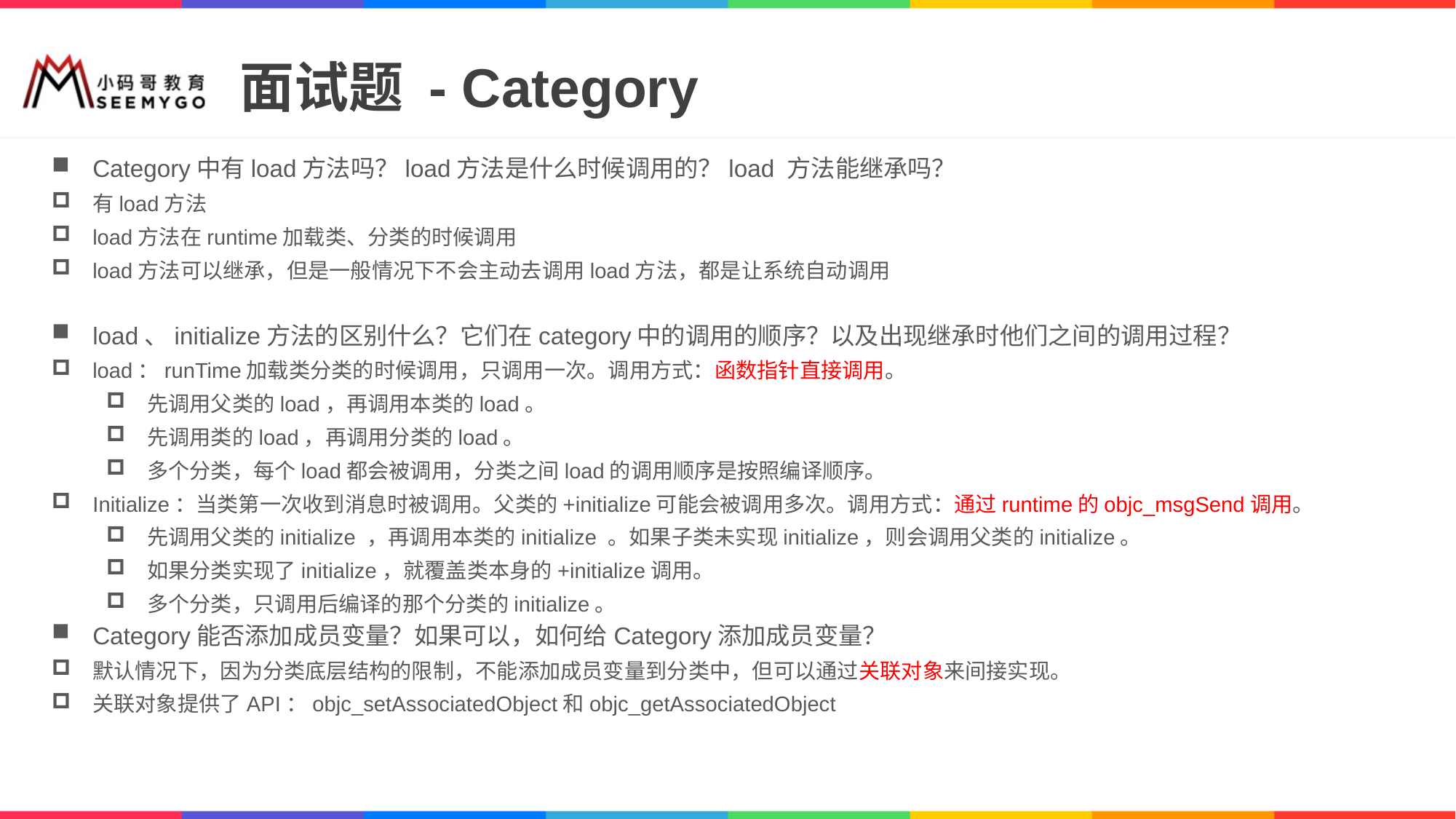

# 面试题 - Category
Category中有load方法吗？load方法是什么时候调用的？load 方法能继承吗？
有load方法
load方法在runtime加载类、分类的时候调用
load方法可以继承，但是一般情况下不会主动去调用load方法，都是让系统自动调用

load、initialize方法的区别什么？它们在category中的调用的顺序？以及出现继承时他们之间的调用过程？
load：runTime加载类分类的时候调用，只调用一次。调用方式：函数指针直接调用。
先调用父类的load，再调用本类的load。
先调用类的load，再调用分类的load。
多个分类，每个load都会被调用，分类之间load的调用顺序是按照编译顺序。
Initialize：当类第一次收到消息时被调用。父类的+initialize可能会被调用多次。调用方式：通过runtime的objc_msgSend调用。
先调用父类的initialize ，再调用本类的initialize 。如果子类未实现initialize，则会调用父类的initialize。
如果分类实现了initialize，就覆盖类本身的+initialize调用。
多个分类，只调用后编译的那个分类的initialize。
Category能否添加成员变量？如果可以，如何给Category添加成员变量？
默认情况下，因为分类底层结构的限制，不能添加成员变量到分类中，但可以通过关联对象来间接实现。
关联对象提供了API：objc_setAssociatedObject和objc_getAssociatedObject